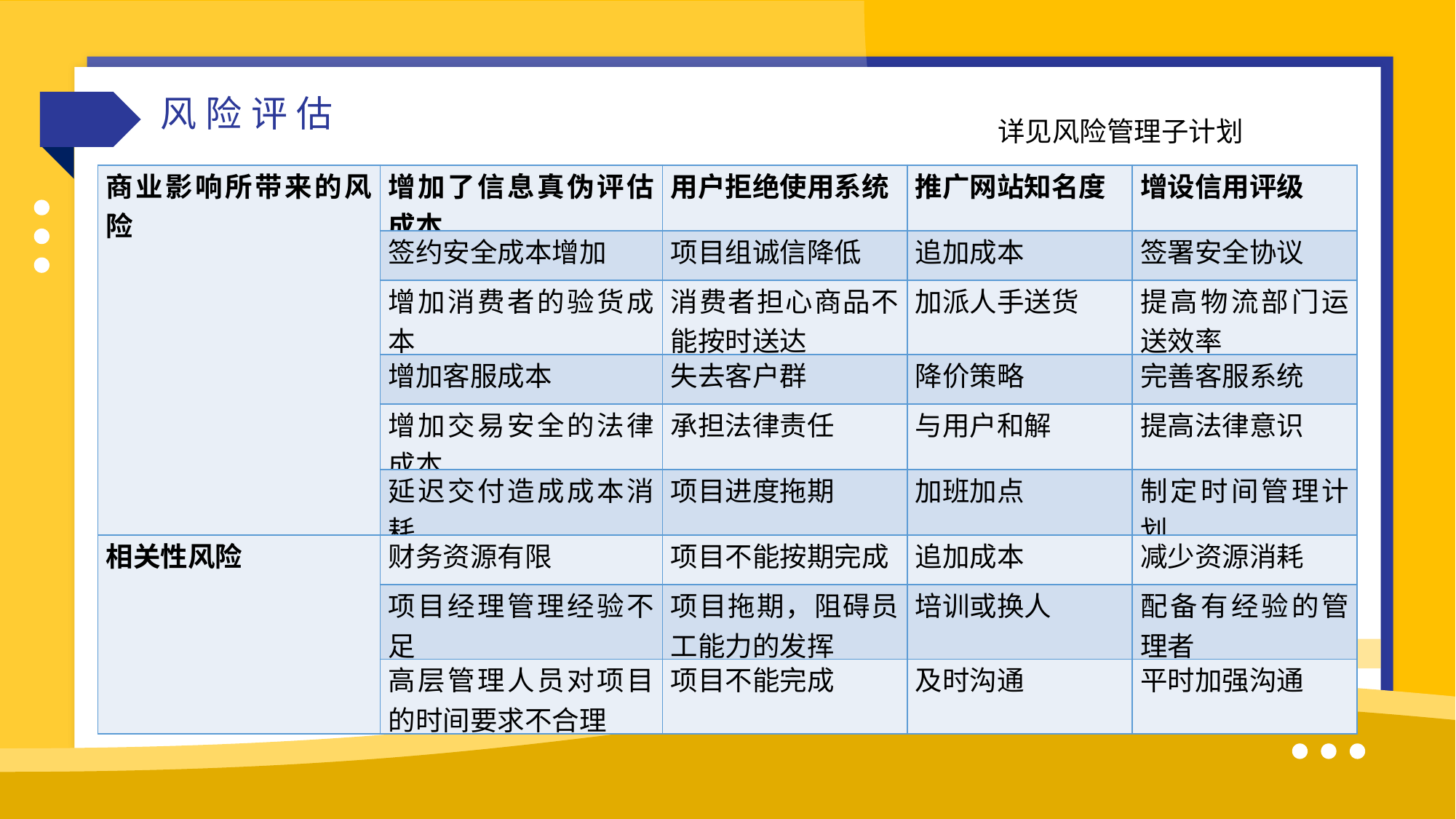

风险评估
详见风险管理子计划
| 商业影响所带来的风险 | 增加了信息真伪评估成本 | 用户拒绝使用系统 | 推广网站知名度 | 增设信用评级 |
| --- | --- | --- | --- | --- |
|  | 签约安全成本增加 | 项目组诚信降低 | 追加成本 | 签署安全协议 |
|  | 增加消费者的验货成本 | 消费者担心商品不能按时送达 | 加派人手送货 | 提高物流部门运送效率 |
|  | 增加客服成本 | 失去客户群 | 降价策略 | 完善客服系统 |
|  | 增加交易安全的法律成本 | 承担法律责任 | 与用户和解 | 提高法律意识 |
|  | 延迟交付造成成本消耗 | 项目进度拖期 | 加班加点 | 制定时间管理计划 |
| 相关性风险 | 财务资源有限 | 项目不能按期完成 | 追加成本 | 减少资源消耗 |
|  | 项目经理管理经验不足 | 项目拖期，阻碍员工能力的发挥 | 培训或换人 | 配备有经验的管理者 |
|  | 高层管理人员对项目的时间要求不合理 | 项目不能完成 | 及时沟通 | 平时加强沟通 |